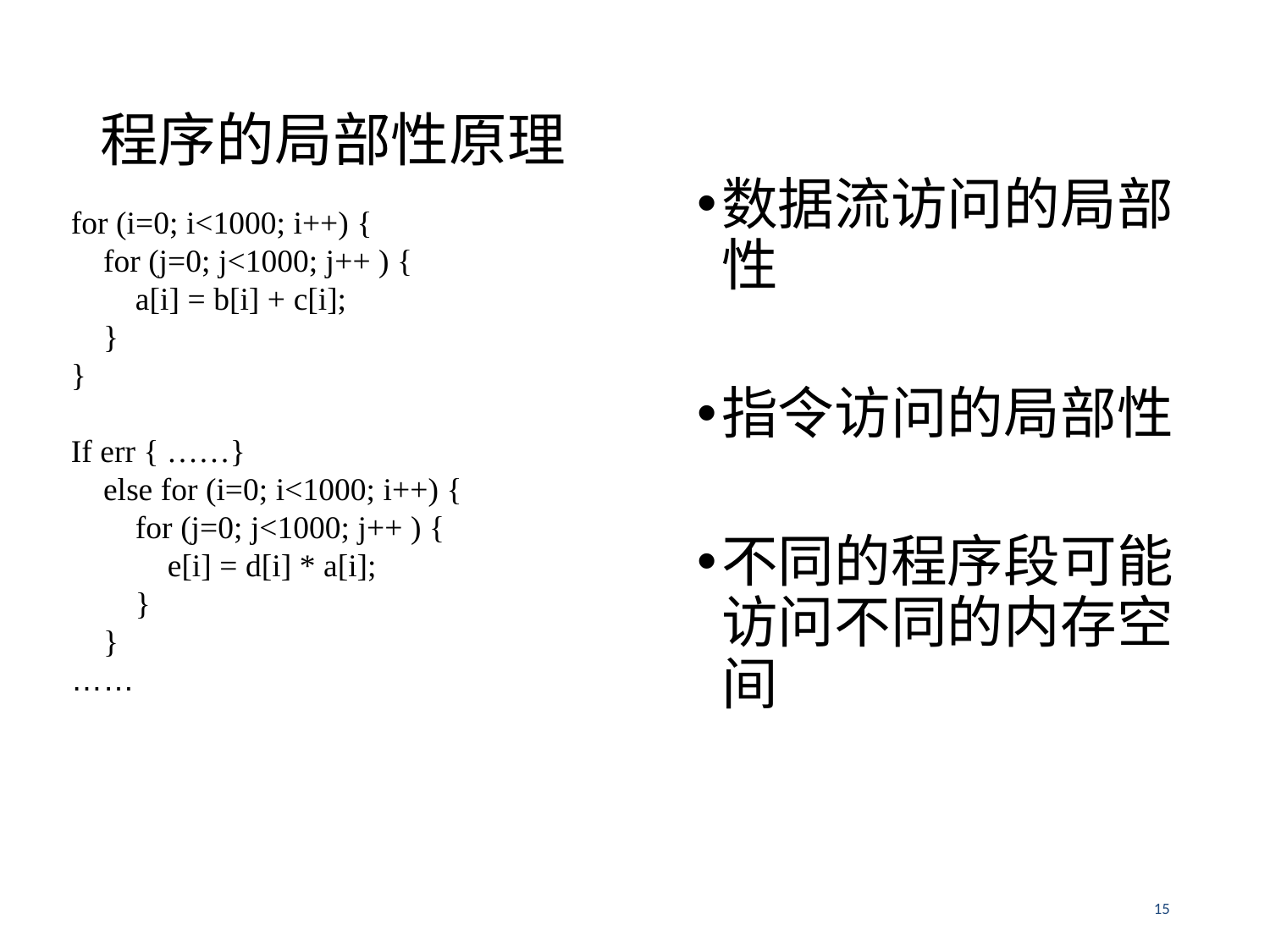

# 程序的局部性原理
数据流访问的局部性

指令访问的局部性

不同的程序段可能访问不同的内存空间

for (i=0; i<1000; i++) {
    for (j=0; j<1000; j++ ) {
        a[i] = b[i] + c[i];
    }
}

If err { ……}
    else for (i=0; i<1000; i++) {
        for (j=0; j<1000; j++ ) {
            e[i] = d[i] * a[i];
        }
    }
……
15